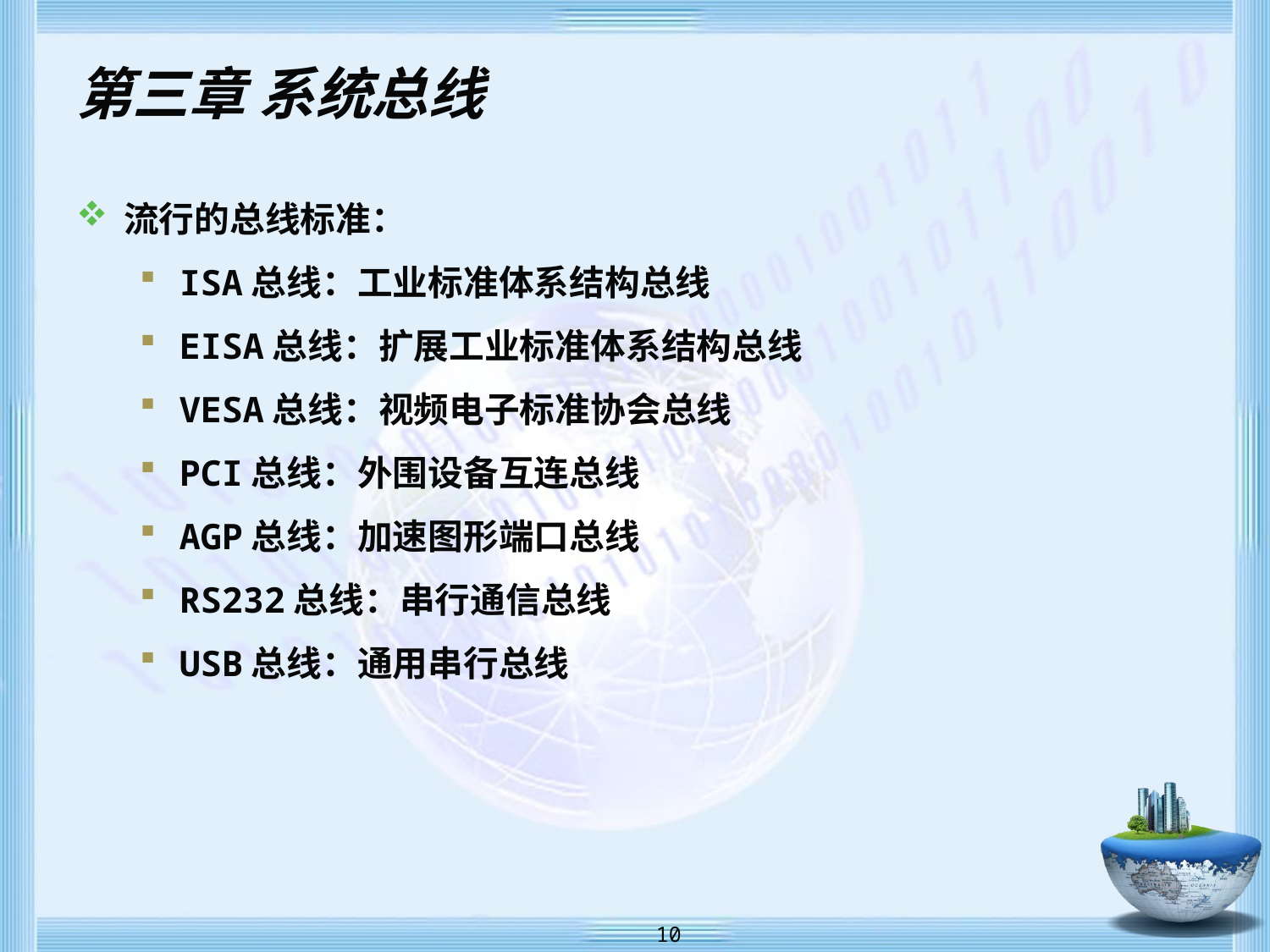

# 第三章 系统总线
流行的总线标准：
ISA总线：工业标准体系结构总线
EISA总线：扩展工业标准体系结构总线
VESA总线：视频电子标准协会总线
PCI总线：外围设备互连总线
AGP总线：加速图形端口总线
RS232总线：串行通信总线
USB总线：通用串行总线
    10